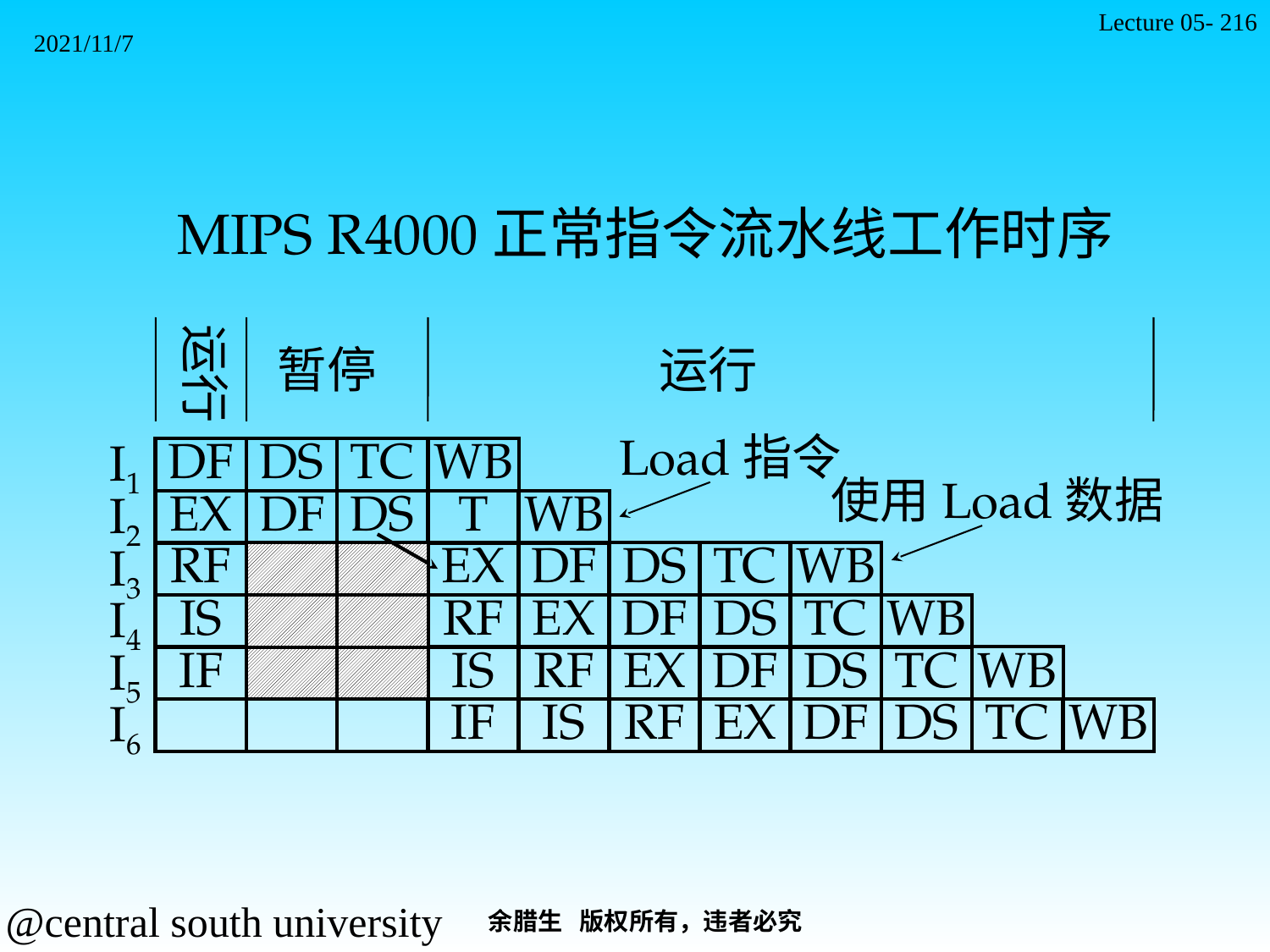

Lecture 05- 216
2021/11/7
MIPS R4000正常指令流水线工作时序

运行
暂停
运行
Load指令
DF
DS
TC
WB
I1
使用Load数据

EX
DF
DS
T
WB
I2

RF

EX
DF
DS
TC
WB
I3
IS

RF
EX
DF
DS
TC
WB
I4
IF

IS
RF
EX
DF
DS
TC
WB
I5

IF
IS
RF
EX
DF
DS
TC
WB
I6
余腊生   版权所有，违者必究